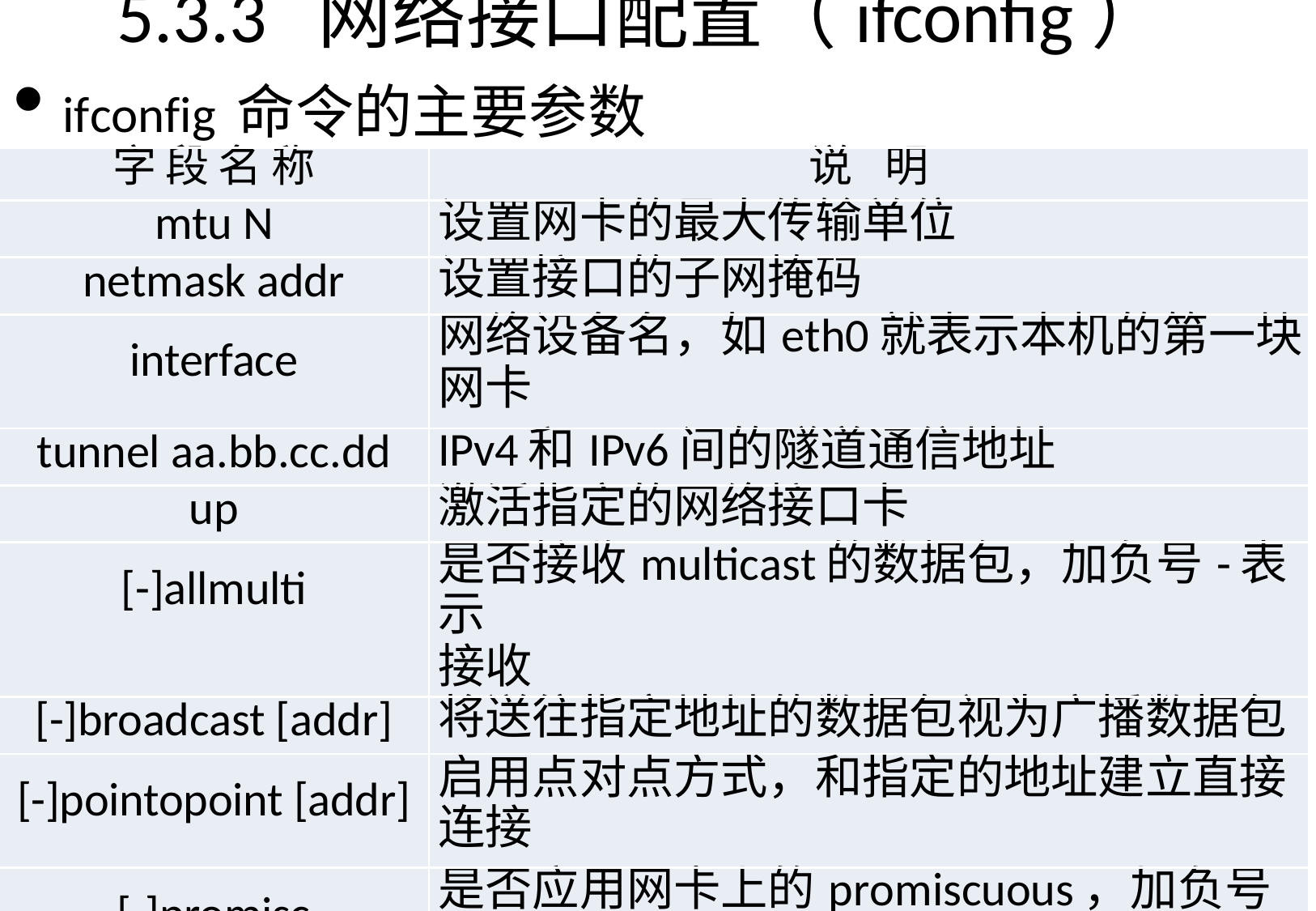

# 5.3.3	网络接口配置（ifconfig）
ifconfig命令的主要参数
| 字段名称 | 说 明 |
| --- | --- |
| mtu N | 设置网卡的最大传输单位 |
| netmask addr | 设置接口的子网掩码 |
| interface | 网络设备名，如eth0就表示本机的第一块 网卡 |
| tunnel aa.bb.cc.dd | IPv4和IPv6间的隧道通信地址 |
| up | 激活指定的网络接口卡 |
| [-]allmulti | 是否接收multicast的数据包，加负号-表示 接收 |
| [-]broadcast [addr] | 将送往指定地址的数据包视为广播数据包 |
| [-]pointopoint [addr] | 启用点对点方式，和指定的地址建立直接 连接 |
| [-]promisc | 是否应用网卡上的promiscuous，加负号 表示不应用 |